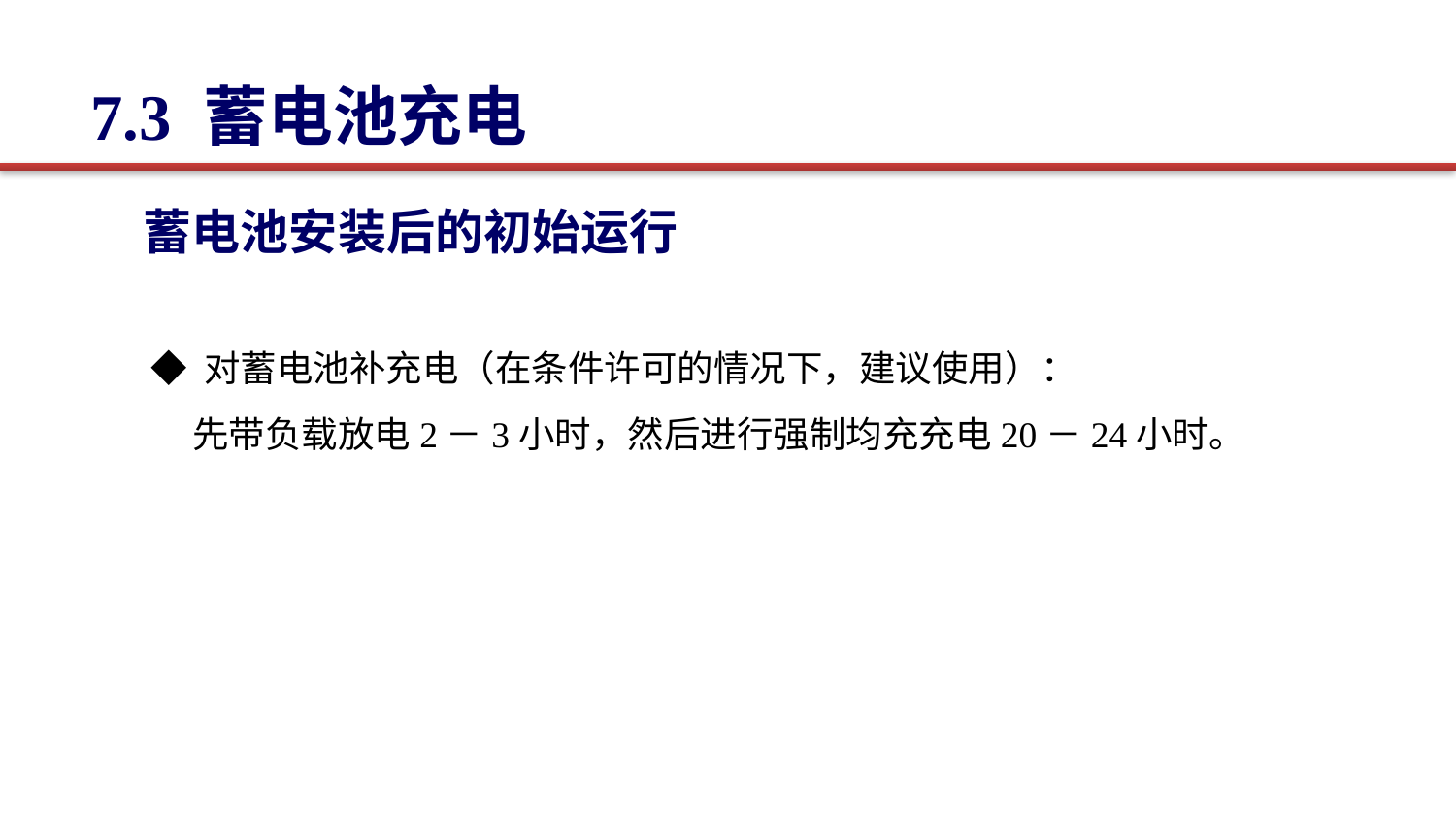

7.3 蓄电池充电

蓄电池安装后的初始运行

◆ 对蓄电池补充电（在条件许可的情况下，建议使用）：
    先带负载放电2－3小时，然后进行强制均充充电20－24小时。